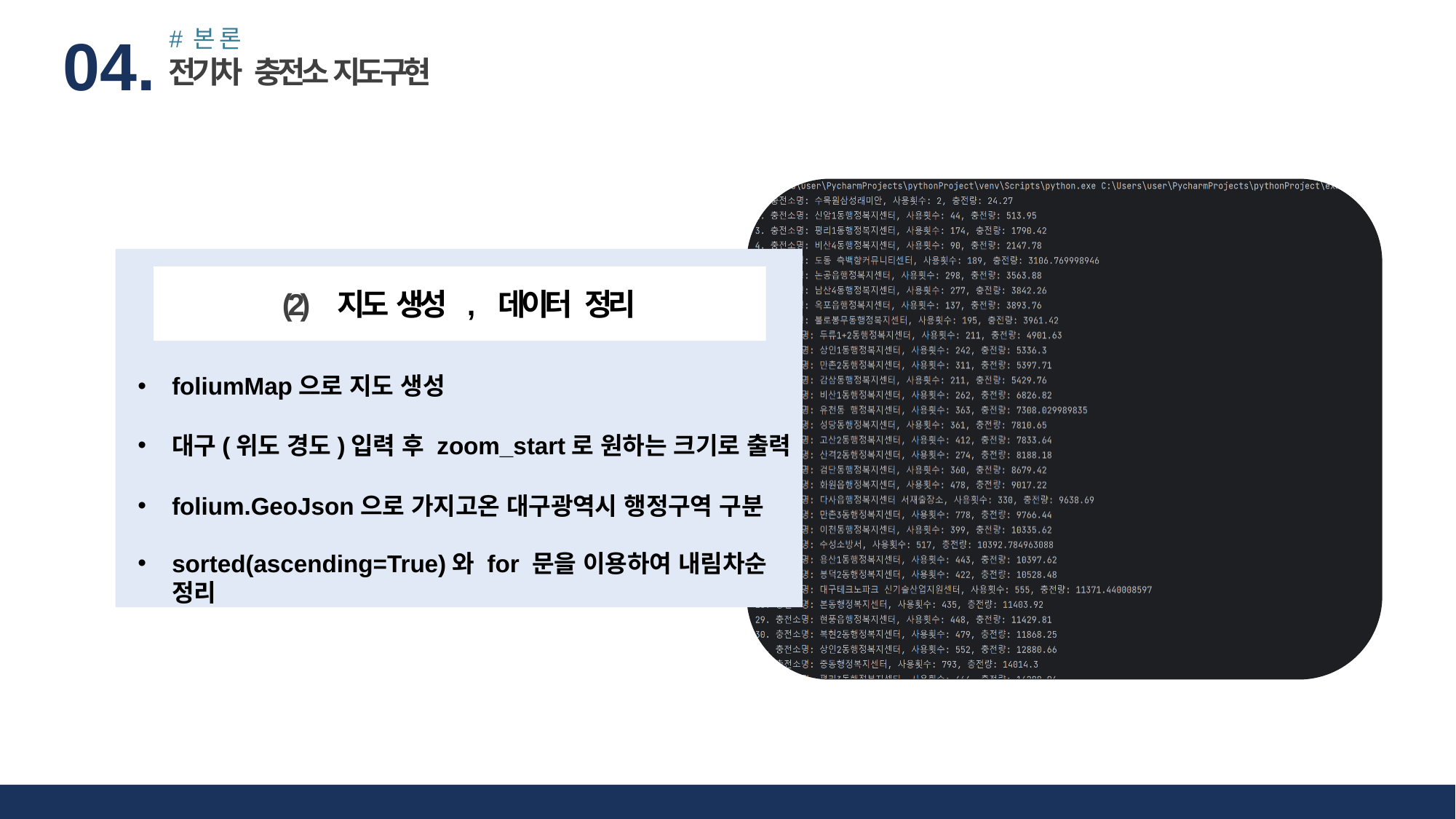

#본론
04.
전기차    충전소  지도구현

(2)    지도   생성   ,    데이터    정리
foliumMap으로 지도 생성
대구(위도 경도)입력 후 zoom_start로 원하는 크기로 출력
folium.GeoJson으로 가지고온 대구광역시 행정구역 구분
sorted(ascending=True)와 for 문을 이용하여 내림차순 정리